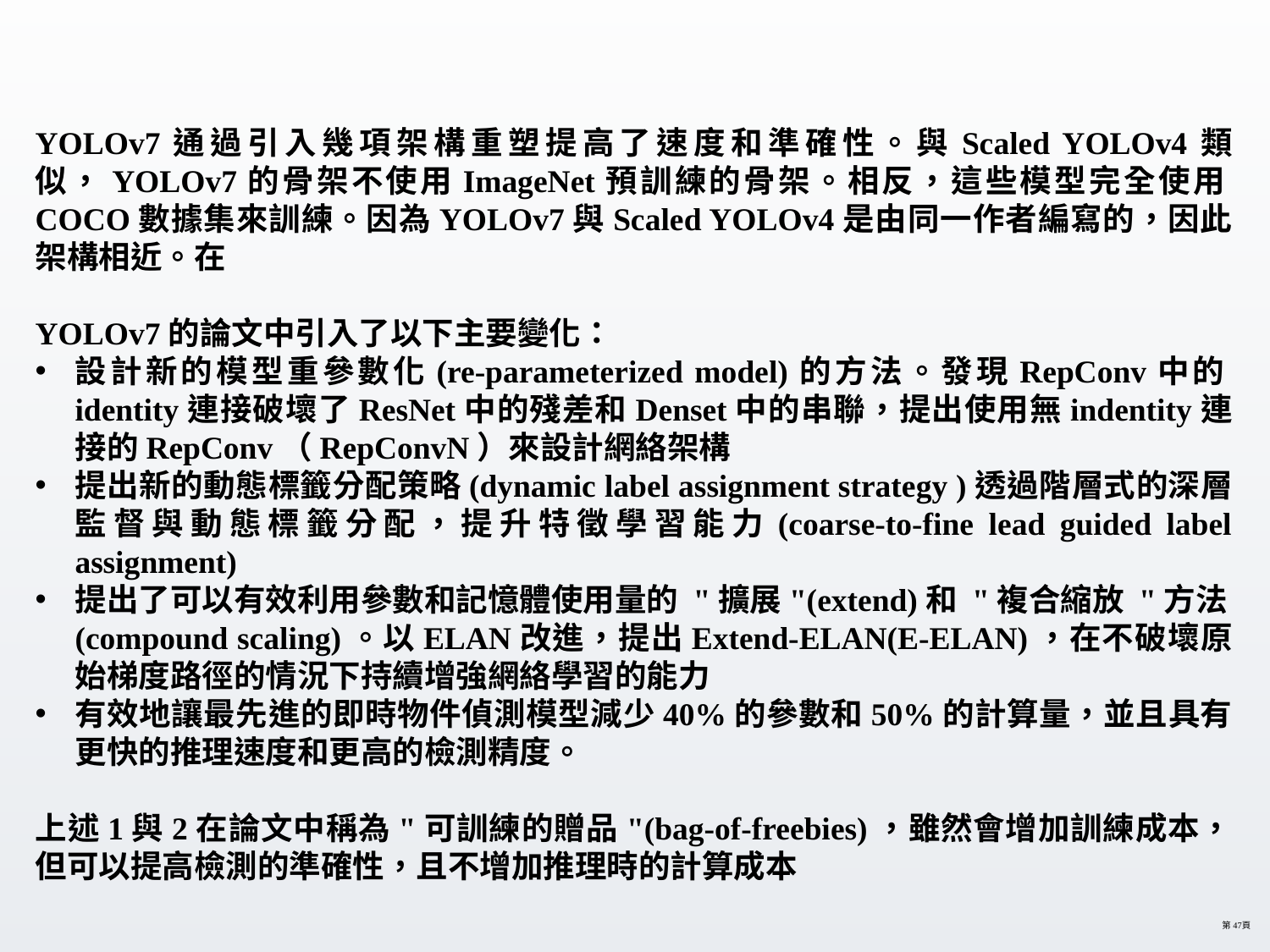

#
YOLOv7通過引入幾項架構重塑提高了速度和準確性。與Scaled YOLOv4類似，YOLOv7的骨架不使用ImageNet預訓練的骨架。相反，這些模型完全使用COCO數據集來訓練。因為YOLOv7與Scaled YOLOv4是由同一作者編寫的，因此架構相近。在

YOLOv7的論文中引入了以下主要變化：
設計新的模型重參數化(re-parameterized model)的方法。發現RepConv中的identity連接破壞了ResNet中的殘差和Denset中的串聯，提出使用無indentity連接的RepConv（RepConvN）來設計網絡架構
提出新的動態標籤分配策略(dynamic label assignment strategy )透過階層式的深層監督與動態標籤分配，提升特徵學習能力(coarse-to-fine lead guided label assignment)
提出了可以有效利用參數和記憶體使用量的 "擴展"(extend)和 "複合縮放 "方法(compound scaling)。以ELAN改進，提出Extend-ELAN(E-ELAN)，在不破壞原始梯度路徑的情況下持續增強網絡學習的能力
有效地讓最先進的即時物件偵測模型減少40%的參數和50%的計算量，並且具有更快的推理速度和更高的檢測精度。

上述1與2在論文中稱為"可訓練的贈品"(bag-of-freebies)，雖然會增加訓練成本，但可以提高檢測的準確性，且不增加推理時的計算成本